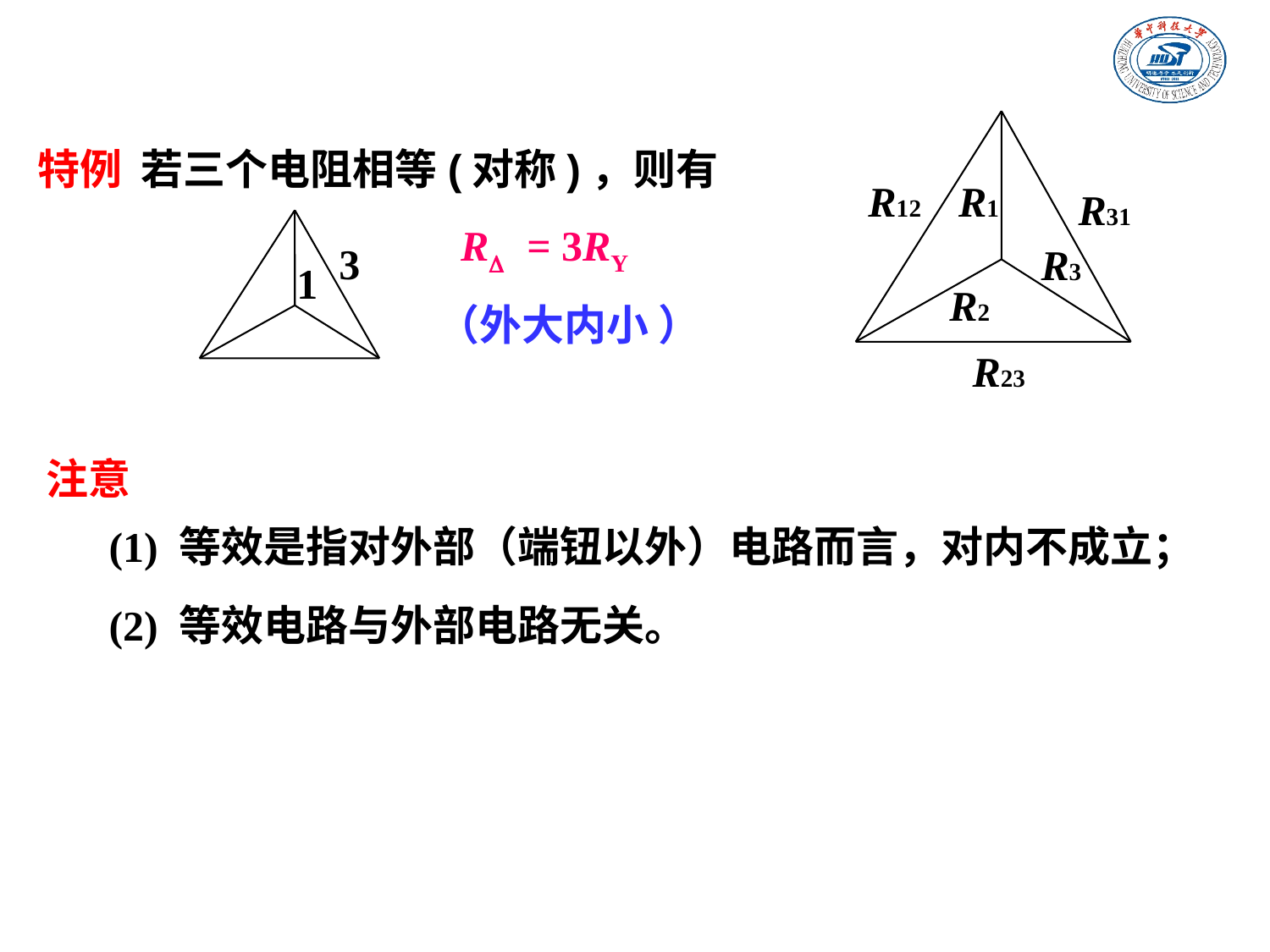

R12
R1
R31
R3

R2
R23

特例  若三个电阻相等(对称)，则有

3
1

  RΔ  = 3RY
（外大内小 ）
注意
(1) 等效是指对外部（端钮以外）电路而言，对内不成立；
(2) 等效电路与外部电路无关。